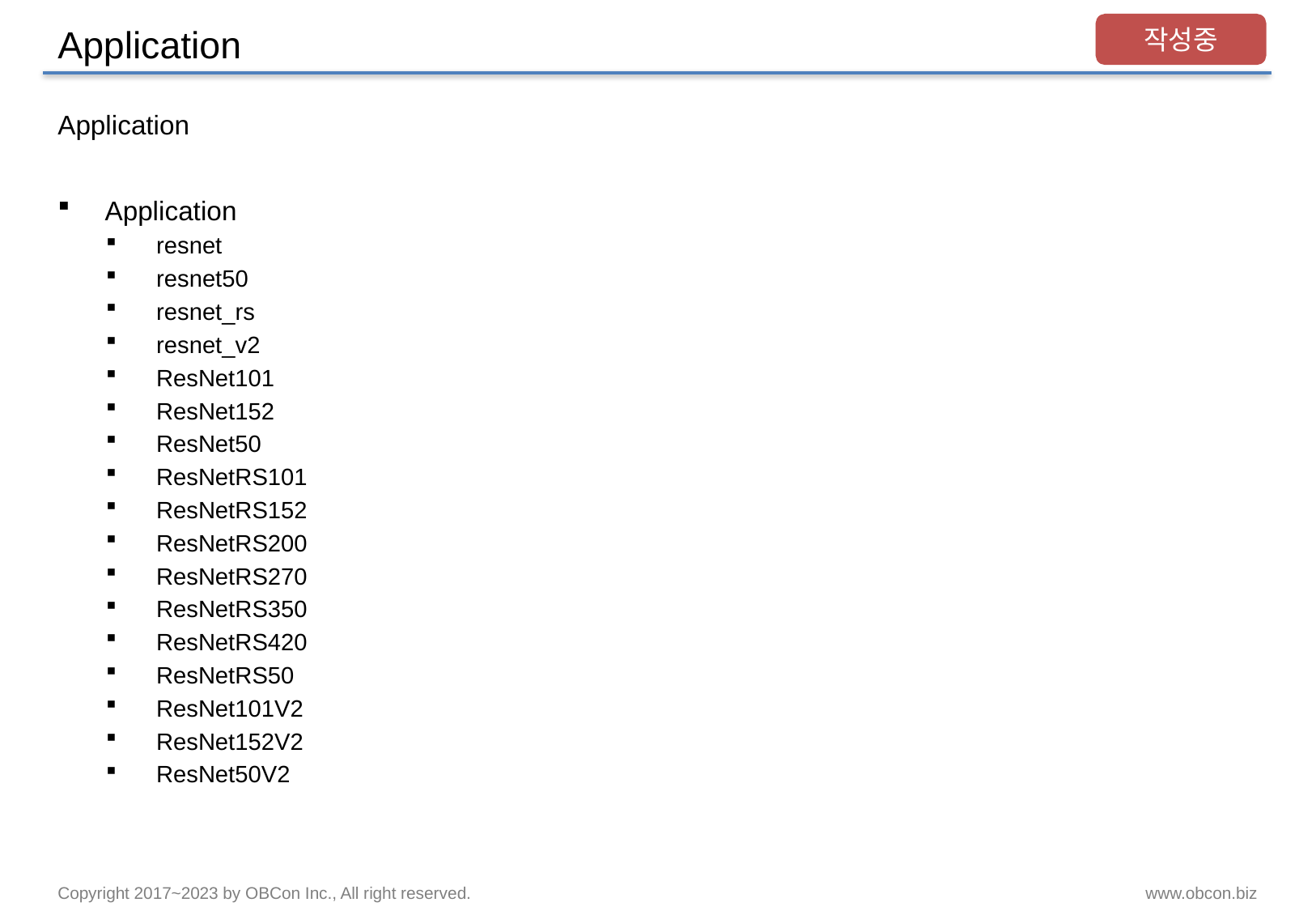

# Application
작성중
Application
Application
resnet
resnet50
resnet_rs
resnet_v2
ResNet101
ResNet152
ResNet50
ResNetRS101
ResNetRS152
ResNetRS200
ResNetRS270
ResNetRS350
ResNetRS420
ResNetRS50
ResNet101V2
ResNet152V2
ResNet50V2